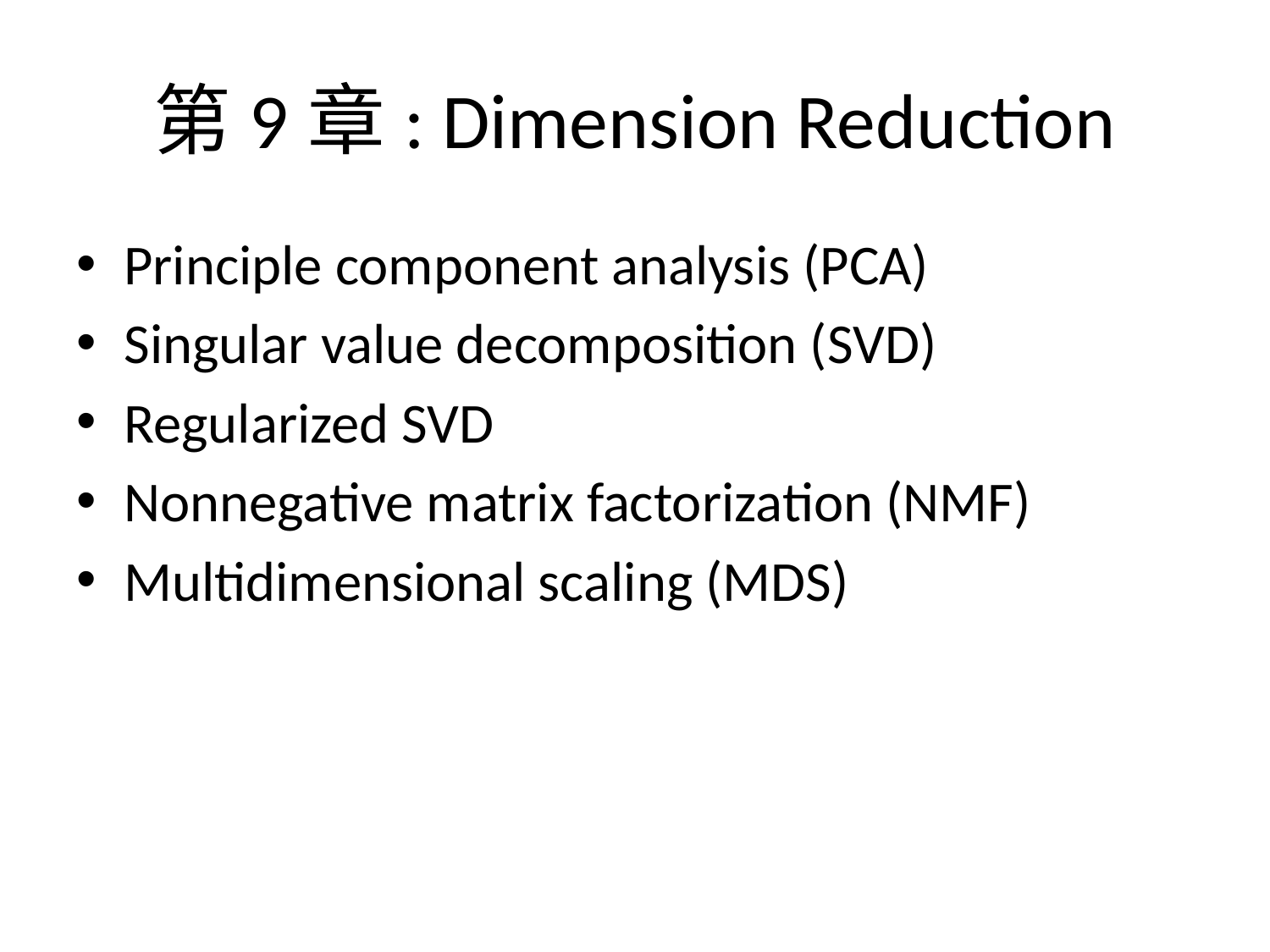

# 第9章: Dimension Reduction
Principle component analysis (PCA)
Singular value decomposition (SVD)
Regularized SVD
Nonnegative matrix factorization (NMF)
Multidimensional scaling (MDS)